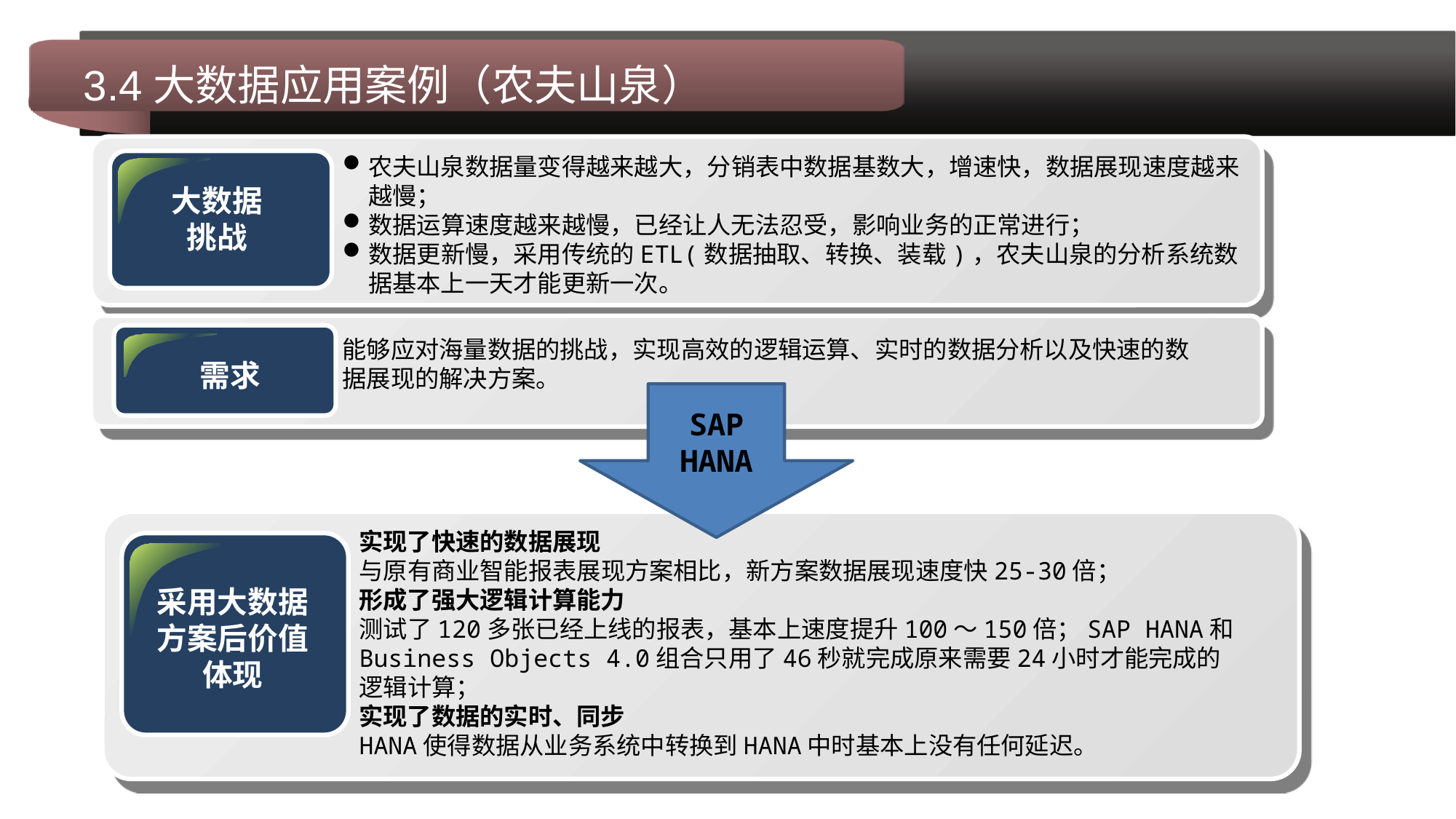

# 3.4大数据应用案例（农夫山泉）

农夫山泉数据量变得越来越大，分销表中数据基数大，增速快，数据展现速度越来越慢；
数据运算速度越来越慢，已经让人无法忍受，影响业务的正常进行；
数据更新慢，采用传统的ETL(数据抽取、转换、装载)，农夫山泉的分析系统数据基本上一天才能更新一次。

大数据
挑战
27

能够应对海量数据的挑战，实现高效的逻辑运算、实时的数据分析以及快速的数据展现的解决方案。

需求
SAP
HANA

实现了快速的数据展现
与原有商业智能报表展现方案相比，新方案数据展现速度快25-30倍；
形成了强大逻辑计算能力
测试了120多张已经上线的报表，基本上速度提升100～150倍；SAP HANA和Business Objects 4.0组合只用了46秒就完成原来需要24小时才能完成的逻辑计算；
实现了数据的实时、同步
HANA使得数据从业务系统中转换到HANA中时基本上没有任何延迟。

采用大数据方案后价值体现